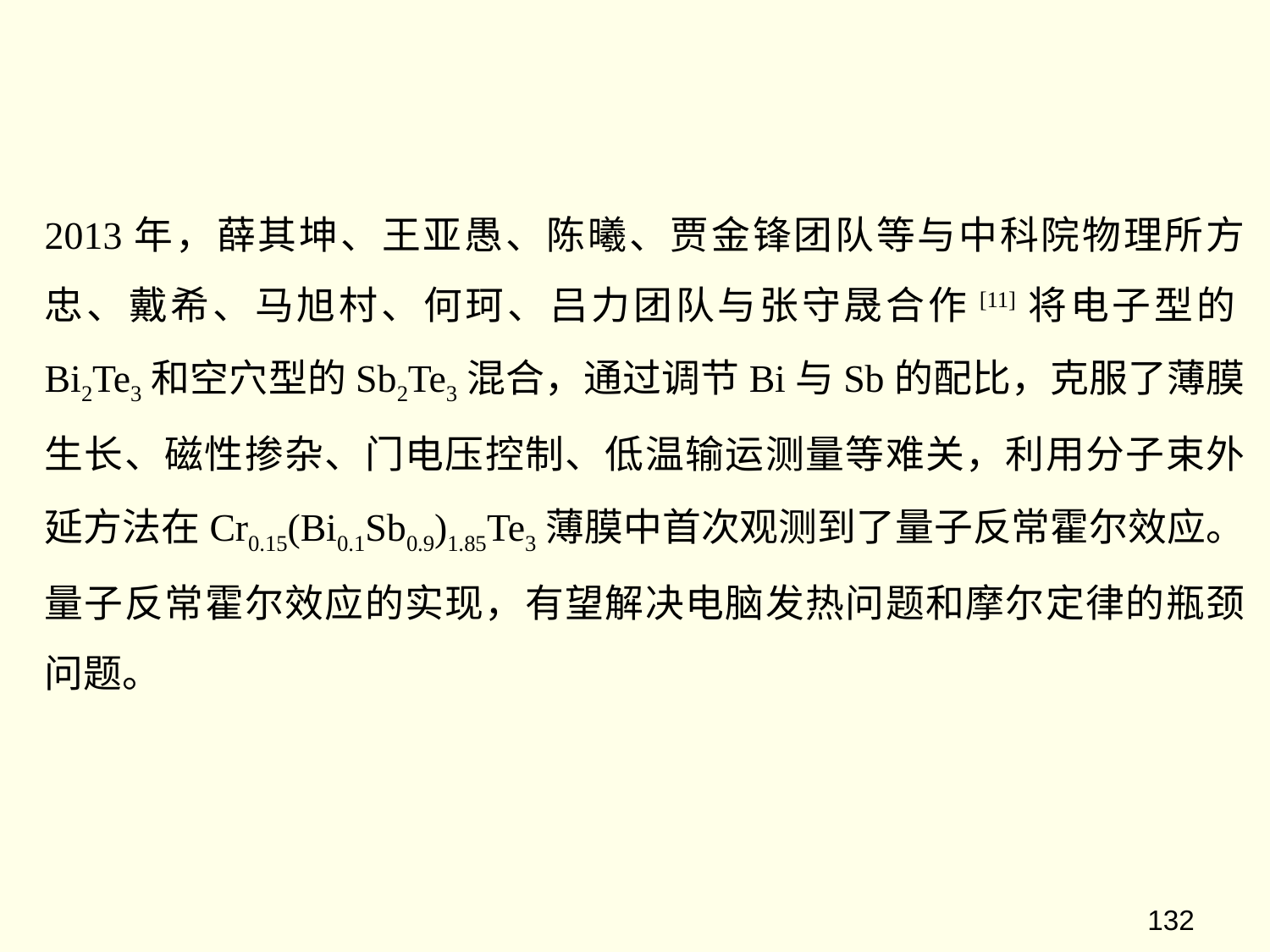

2013年，薛其坤、王亚愚、陈曦、贾金锋团队等与中科院物理所方忠、戴希、马旭村、何珂、吕力团队与张守晟合作[11]将电子型的Bi2Te3和空穴型的Sb2Te3混合，通过调节Bi与Sb的配比，克服了薄膜生长、磁性掺杂、门电压控制、低温输运测量等难关，利用分子束外延方法在Cr0.15(Bi0.1Sb0.9)1.85Te3薄膜中首次观测到了量子反常霍尔效应。量子反常霍尔效应的实现，有望解决电脑发热问题和摩尔定律的瓶颈问题。